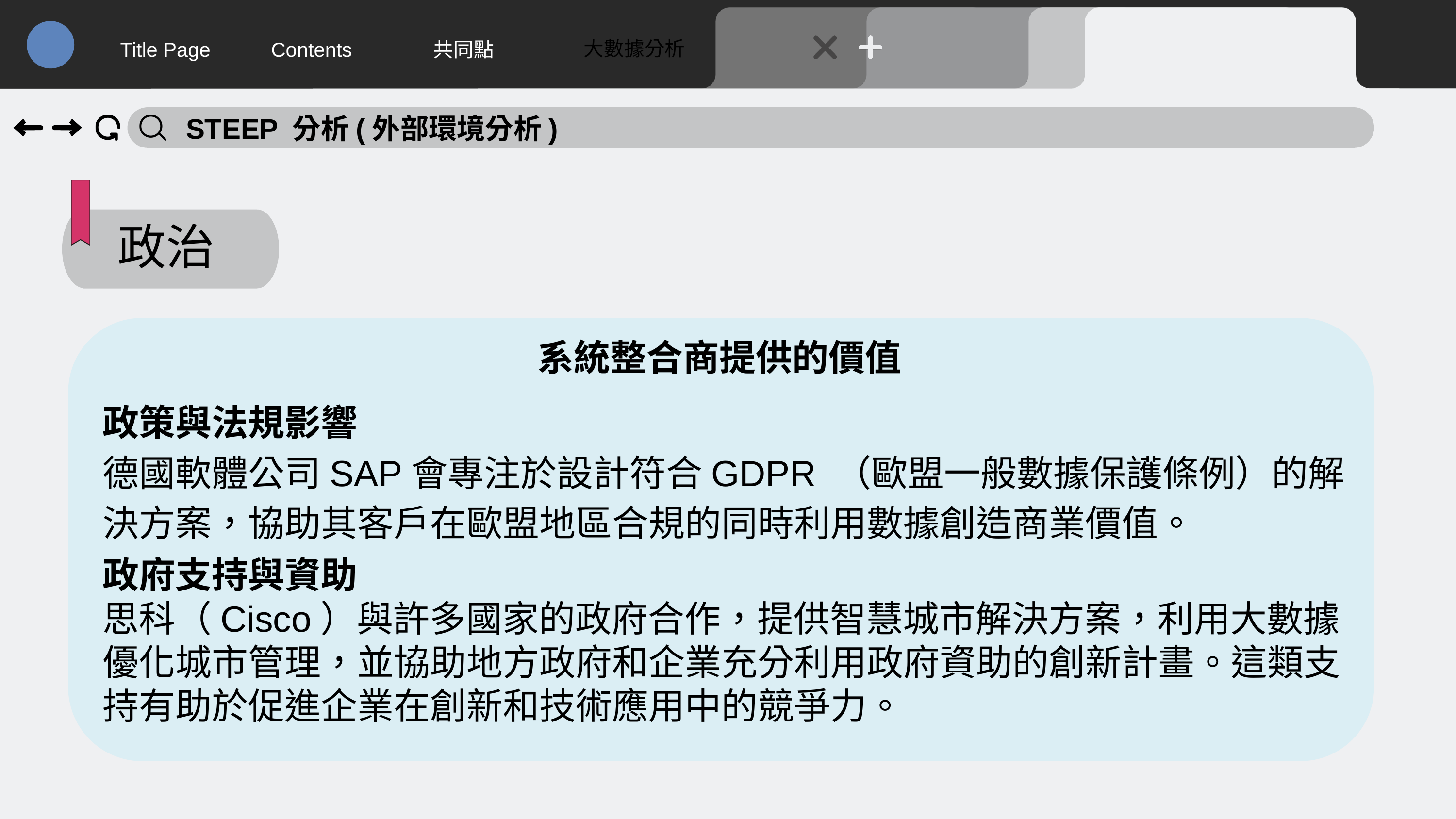

大數據分析
Title Page
Contents
共同點

STEEP 分析(外部環境分析)

政治

系統整合商提供的價值
政策與法規影響
德國軟體公司SAP會專注於設計符合GDPR （歐盟一般數據保護條例）的解決方案，協助其客戶在歐盟地區合規的同時利用數據創造商業價值。
政府支持與資助
思科（Cisco）與許多國家的政府合作，提供智慧城市解決方案，利用大數據優化城市管理，並協助地方政府和企業充分利用政府資助的創新計畫。這類支持有助於促進企業在創新和技術應用中的競爭力。
14